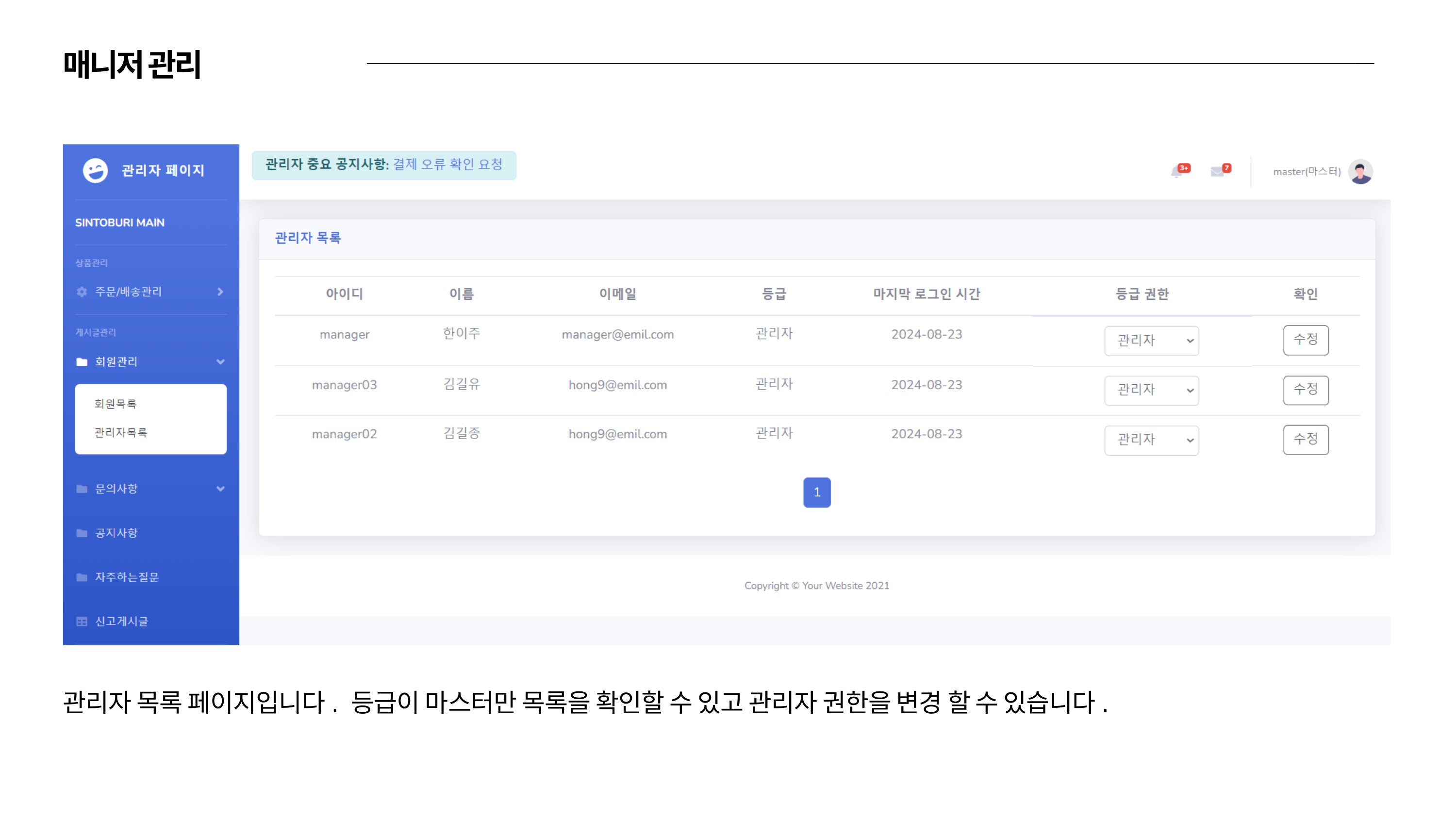

매니저 관리

관리자 목록 페이지입니다. 등급이 마스터만 목록을 확인할 수 있고 관리자 권한을 변경 할 수 있습니다.